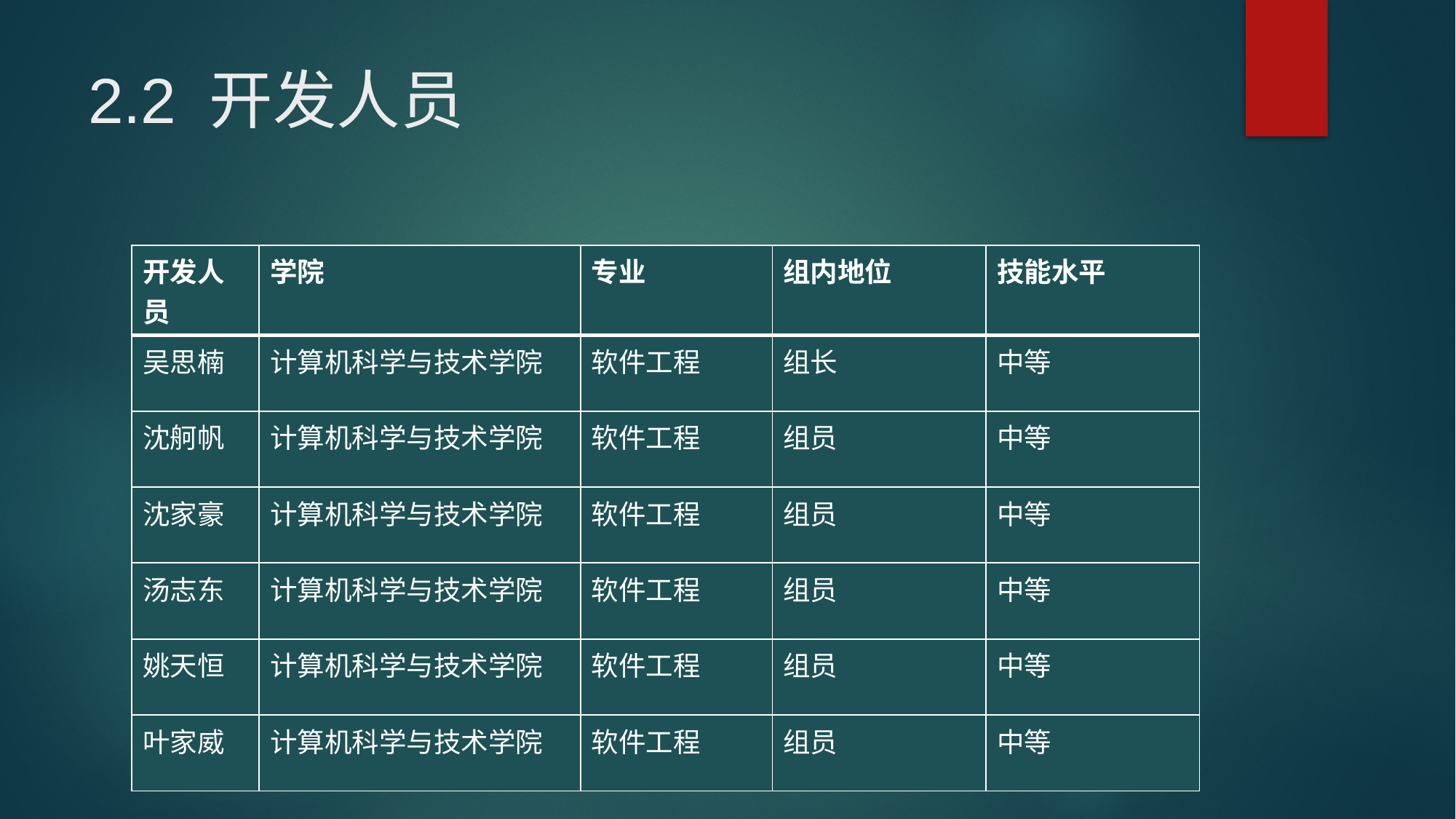

# 2.2 开发人员
| 开发人员 | 学院 | 专业 | 组内地位 | 技能水平 |
| --- | --- | --- | --- | --- |
| 吴思楠 | 计算机科学与技术学院 | 软件工程 | 组长 | 中等 |
| 沈舸帆 | 计算机科学与技术学院 | 软件工程 | 组员 | 中等 |
| 沈家豪 | 计算机科学与技术学院 | 软件工程 | 组员 | 中等 |
| 汤志东 | 计算机科学与技术学院 | 软件工程 | 组员 | 中等 |
| 姚天恒 | 计算机科学与技术学院 | 软件工程 | 组员 | 中等 |
| 叶家威 | 计算机科学与技术学院 | 软件工程 | 组员 | 中等 |